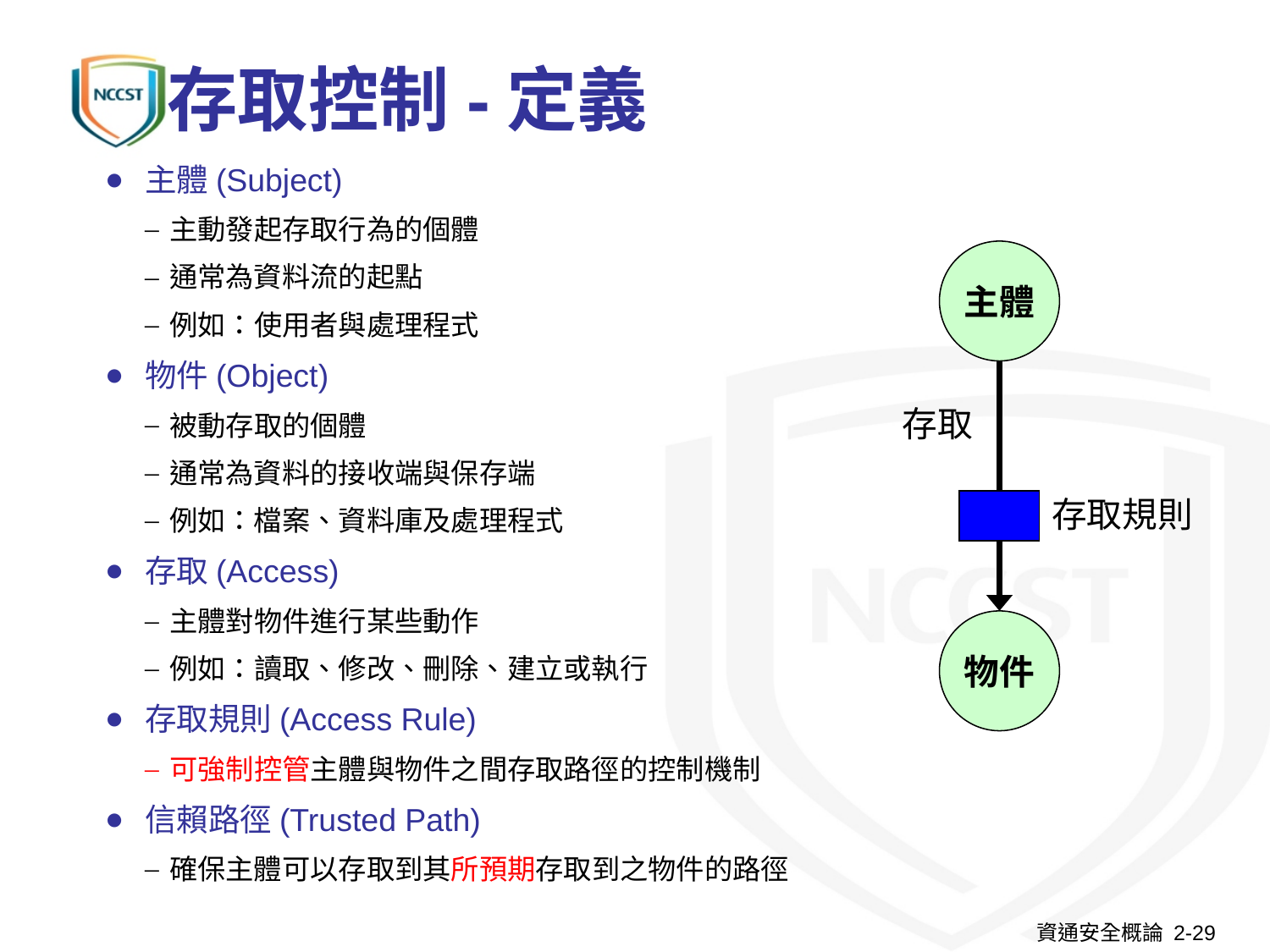

# 存取控制-定義
主體(Subject)
主動發起存取行為的個體
通常為資料流的起點
例如：使用者與處理程式
物件(Object)
被動存取的個體
通常為資料的接收端與保存端
例如：檔案、資料庫及處理程式
存取(Access)
主體對物件進行某些動作
例如：讀取、修改、刪除、建立或執行
存取規則(Access Rule)
可強制控管主體與物件之間存取路徑的控制機制
信賴路徑(Trusted Path)
確保主體可以存取到其所預期存取到之物件的路徑
主體
存取
存取規則

物件